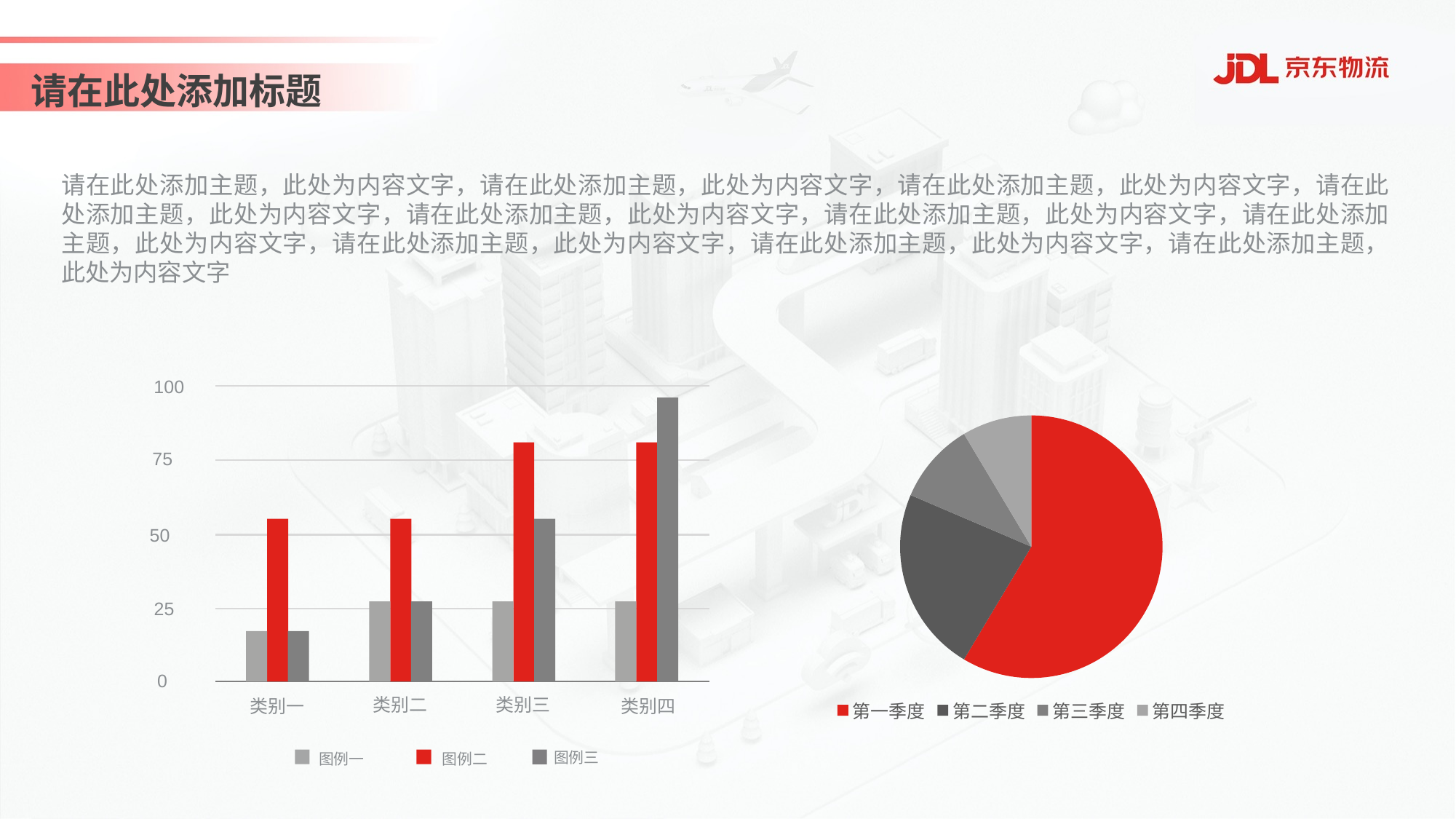

请在此处添加标题
请在此处添加主题，此处为内容文字，请在此处添加主题，此处为内容文字，请在此处添加主题，此处为内容文字，请在此处添加主题，此处为内容文字，请在此处添加主题，此处为内容文字，请在此处添加主题，此处为内容文字，请在此处添加主题，此处为内容文字，请在此处添加主题，此处为内容文字，请在此处添加主题，此处为内容文字，请在此处添加主题，此处为内容文字
100

### Chart

| Category | 销售额 |
|---|---|
| 第一季度 | 8.2 |
| 第二季度 | 3.2 |
| 第三季度 | 1.4 |
| 第四季度 | 1.2 |
75

50

25

0
类别三
类别二
类别四
类别一
图例三
图例一
图例二